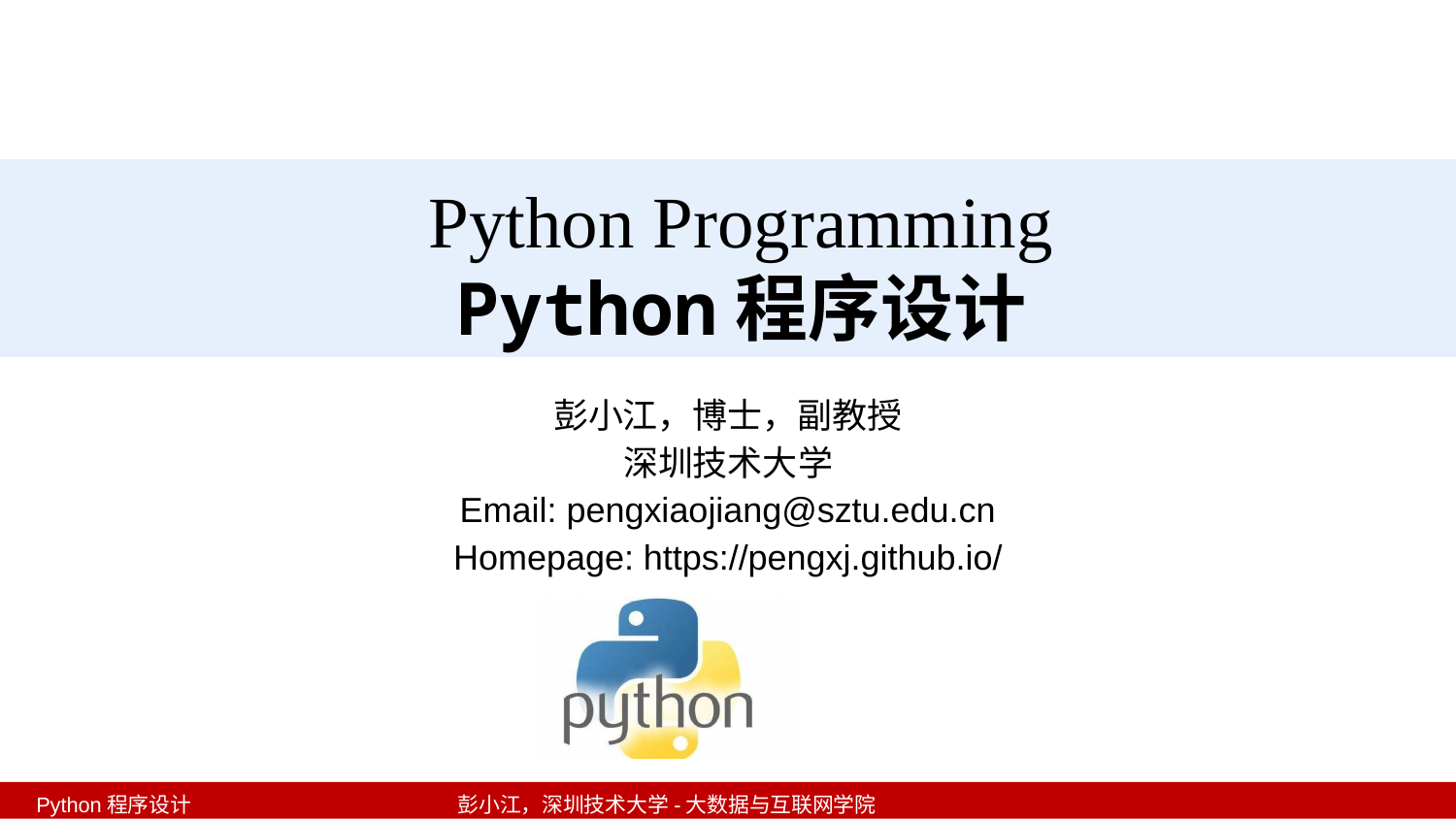

# Python Programming Python程序设计
彭小江，博士，副教授
深圳技术大学
Email: pengxiaojiang@sztu.edu.cn
Homepage: https://pengxj.github.io/